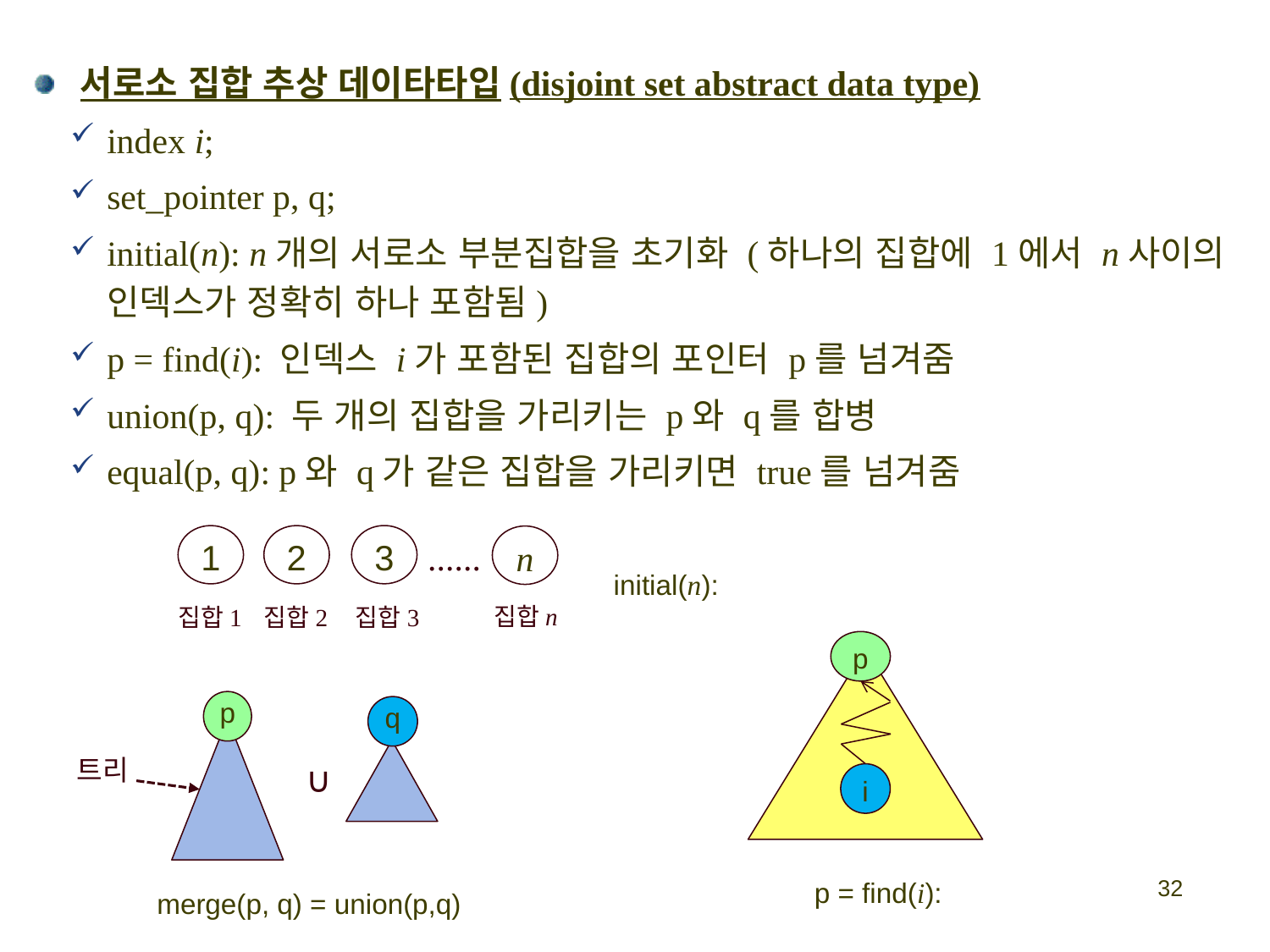

서로소 집합 추상 데이타타입(disjoint set abstract data type)
index i;
set_pointer p, q;
initial(n): n개의 서로소 부분집합을 초기화 (하나의 집합에 1에서 n사이의 인덱스가 정확히 하나 포함됨)
p = find(i): 인덱스 i가 포함된 집합의 포인터 p를 넘겨줌
union(p, q): 두 개의 집합을 가리키는 p와 q를 합병
equal(p, q): p와 q가 같은 집합을 가리키면 true를 넘겨줌
3
1
2
n
......
집합n
집합1
집합2
집합3
initial(n):
p

p
q

트리
∪
i
32
p = find(i):
merge(p, q) = union(p,q)